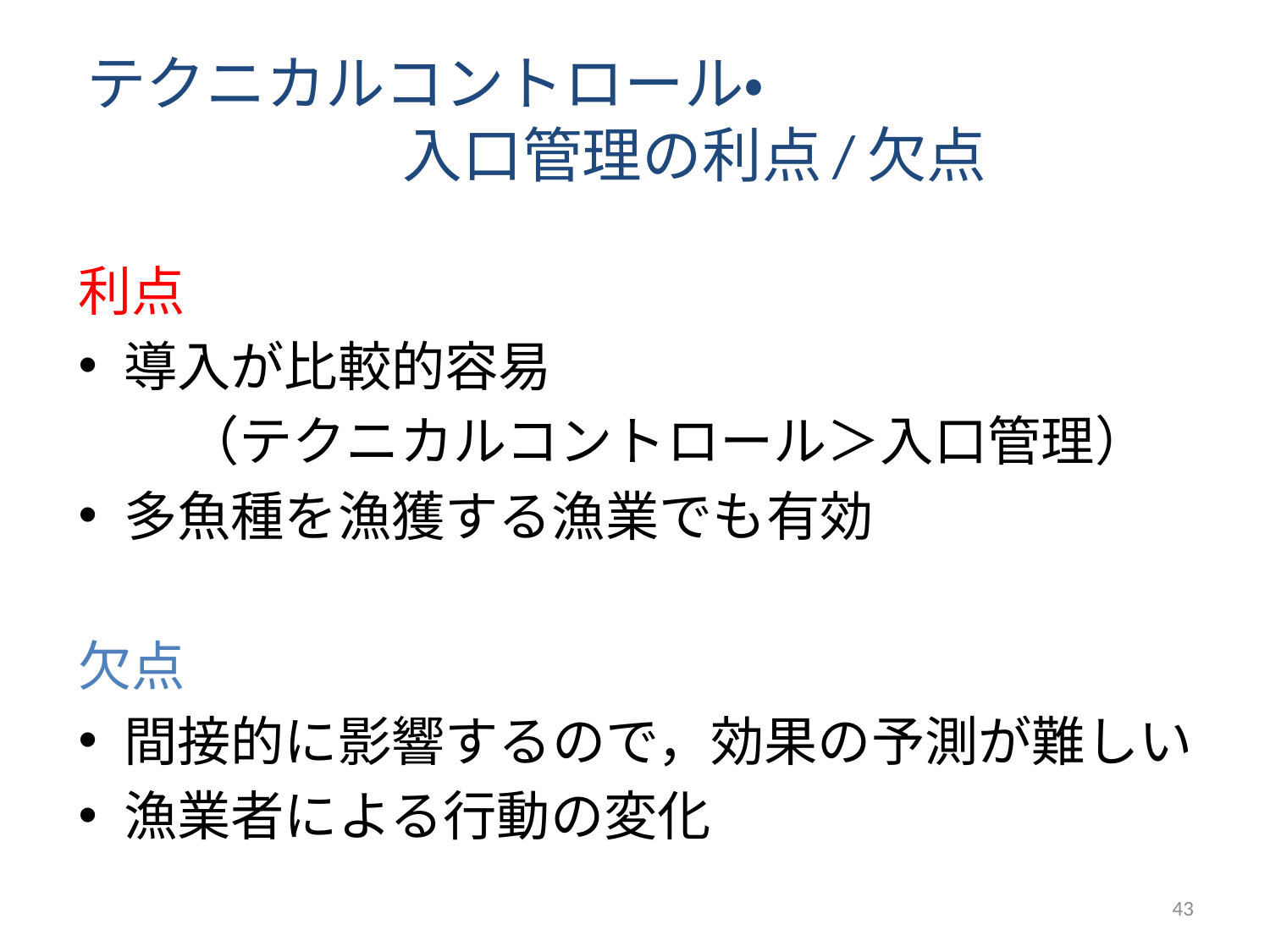

# テクニカルコントロール・　　　　　　　　　入口管理の利点/欠点

利点
導入が比較的容易
　　（テクニカルコントロール＞入口管理）
多魚種を漁獲する漁業でも有効

欠点
間接的に影響するので，効果の予測が難しい
漁業者による行動の変化

43